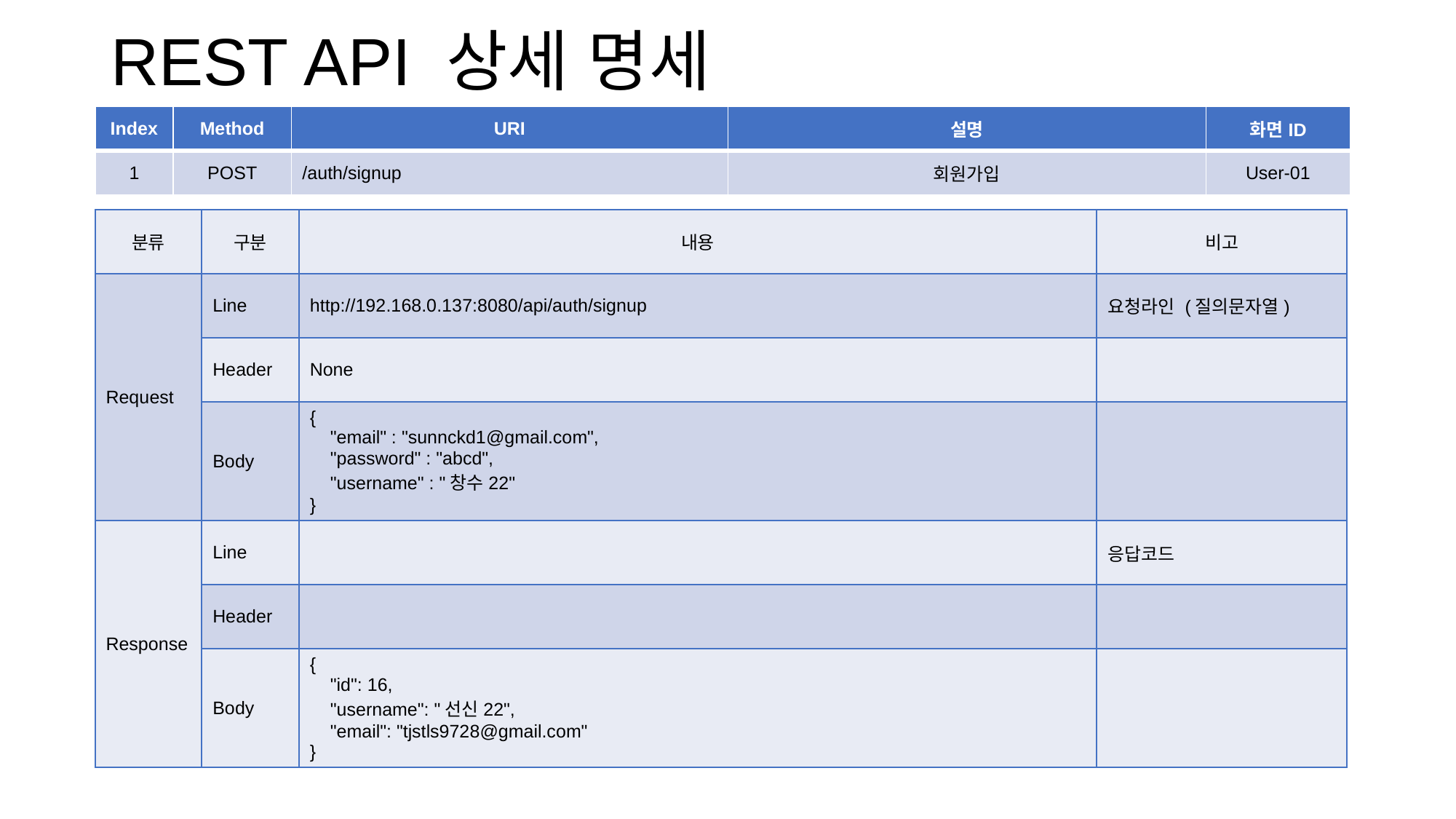

# REST API 상세 명세
| Index | Method | URI | 설명 | 화면ID |
| --- | --- | --- | --- | --- |
| 1 | POST | /auth/signup | 회원가입 | User-01 |
| 분류 | 구분 | 내용 | 비고 |
| --- | --- | --- | --- |
| Request | Line | http://192.168.0.137:8080/api/auth/signup | 요청라인 (질의문자열) |
|  | Header | None |  |
|  | Body | { "email" : "sunnckd1@gmail.com", "password" : "abcd", "username" : "창수22" } |  |
| Response | Line |  | 응답코드 |
|  | Header |  |  |
|  | Body | { "id": 16, "username": "선신22", "email": "tjstls9728@gmail.com" } |  |